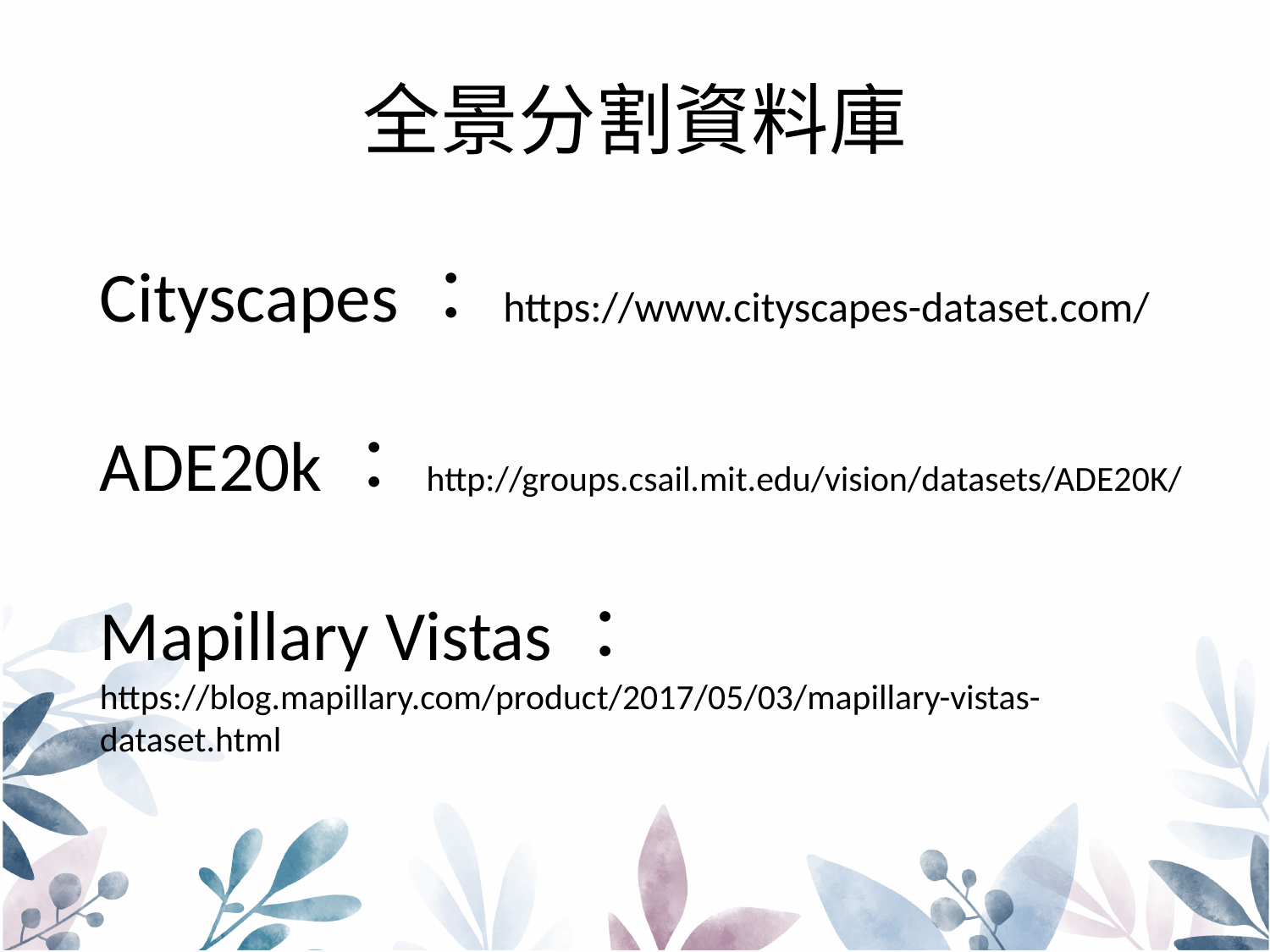

# 全景分割資料庫
Cityscapes：https://www.cityscapes-dataset.com/

ADE20k：http://groups.csail.mit.edu/vision/datasets/ADE20K/

Mapillary Vistas：
https://blog.mapillary.com/product/2017/05/03/mapillary-vistas-dataset.html